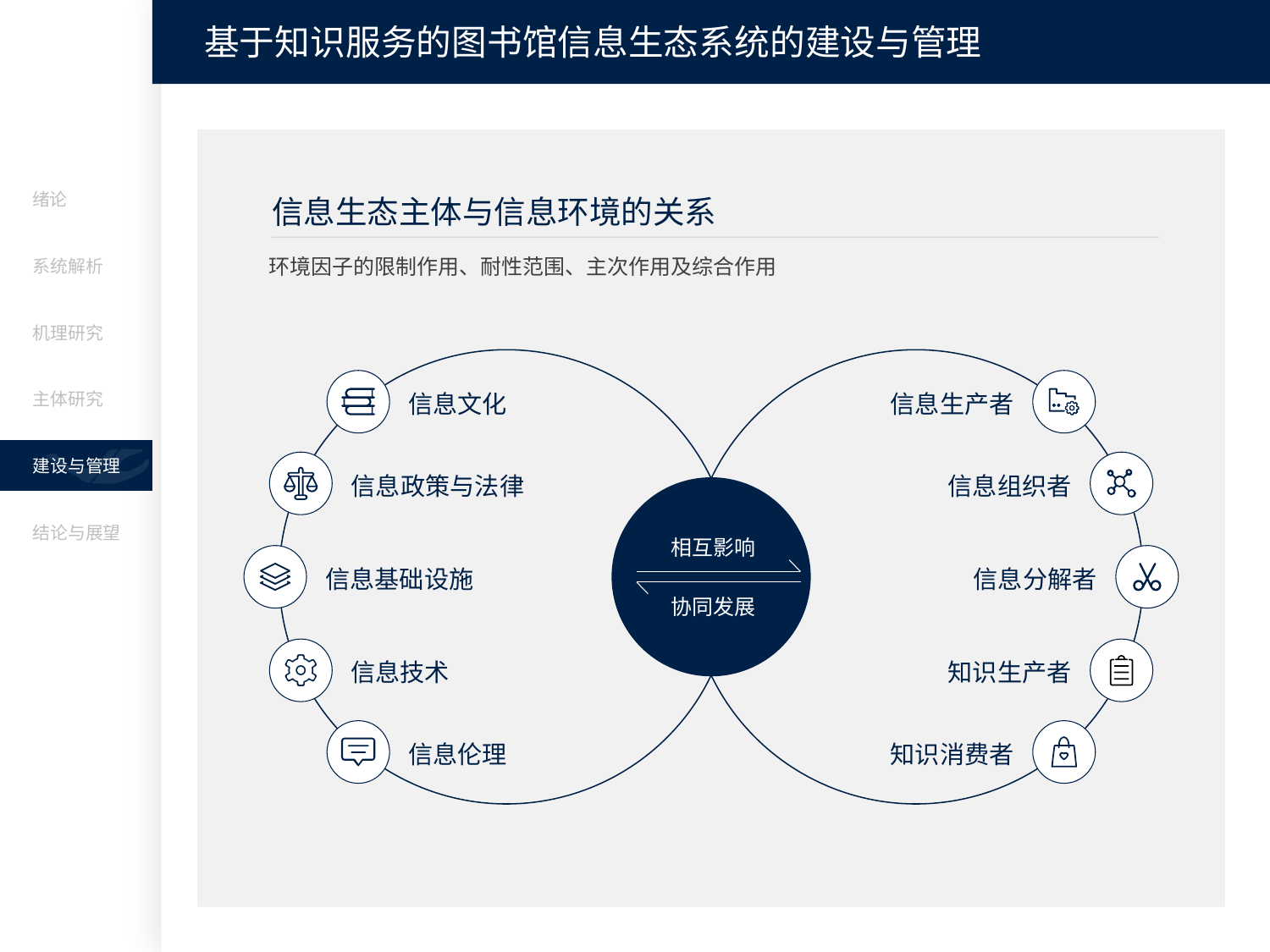

基于知识服务的图书馆信息生态系统的建设与管理

绪论
信息生态主体与信息环境的关系

环境因子的限制作用、耐性范围、主次作用及综合作用
系统解析
机理研究

主体研究
信息文化
信息生产者

建设与管理

信息政策与法律
信息组织者

结论与展望
相互影响
协同发展

信息基础设施
信息分解者

信息技术
知识生产者

信息伦理
知识消费者